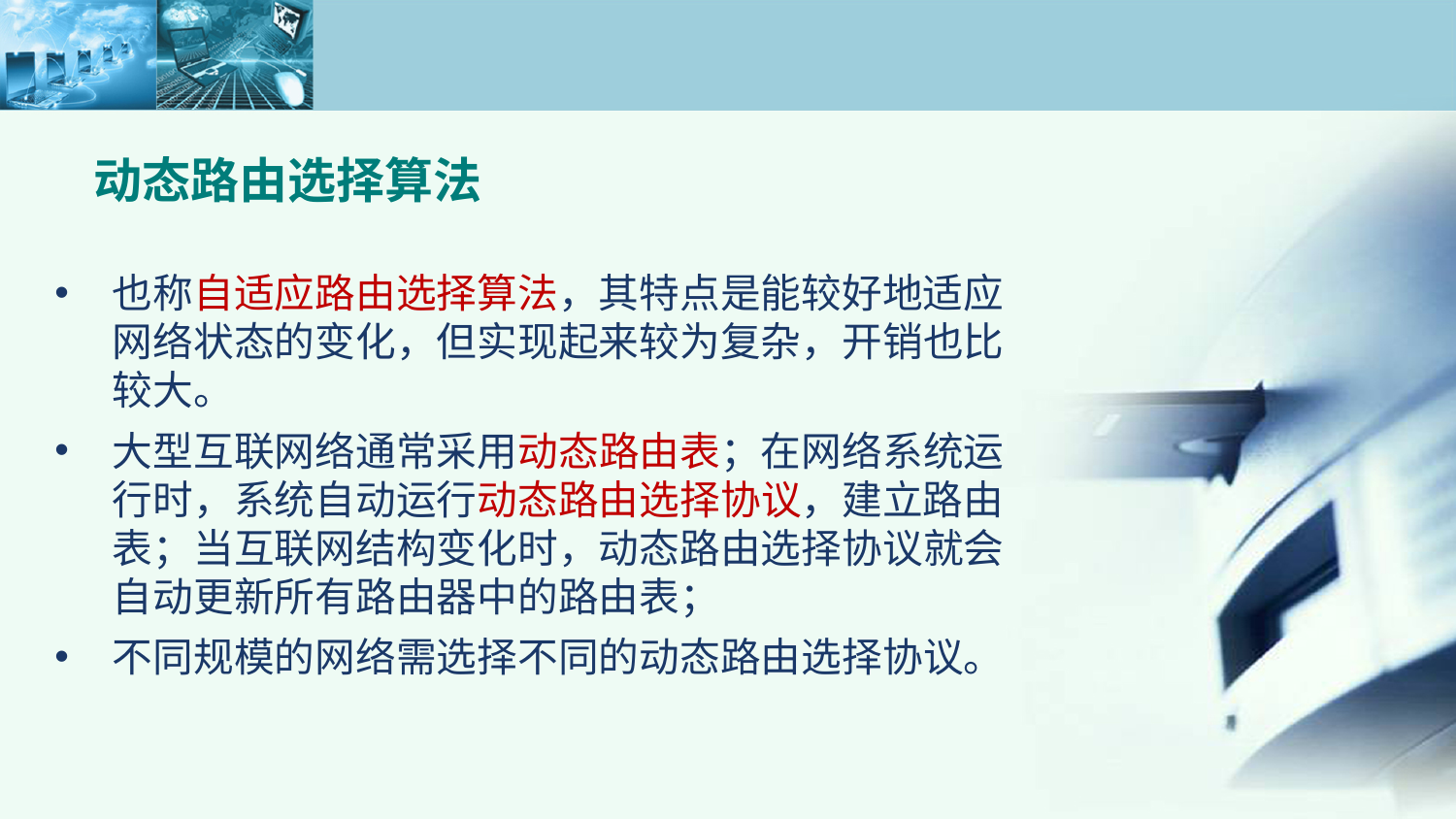

动态路由选择算法
也称自适应路由选择算法，其特点是能较好地适应网络状态的变化，但实现起来较为复杂，开销也比较大。
大型互联网络通常采用动态路由表；在网络系统运行时，系统自动运行动态路由选择协议，建立路由表；当互联网结构变化时，动态路由选择协议就会自动更新所有路由器中的路由表；
不同规模的网络需选择不同的动态路由选择协议。